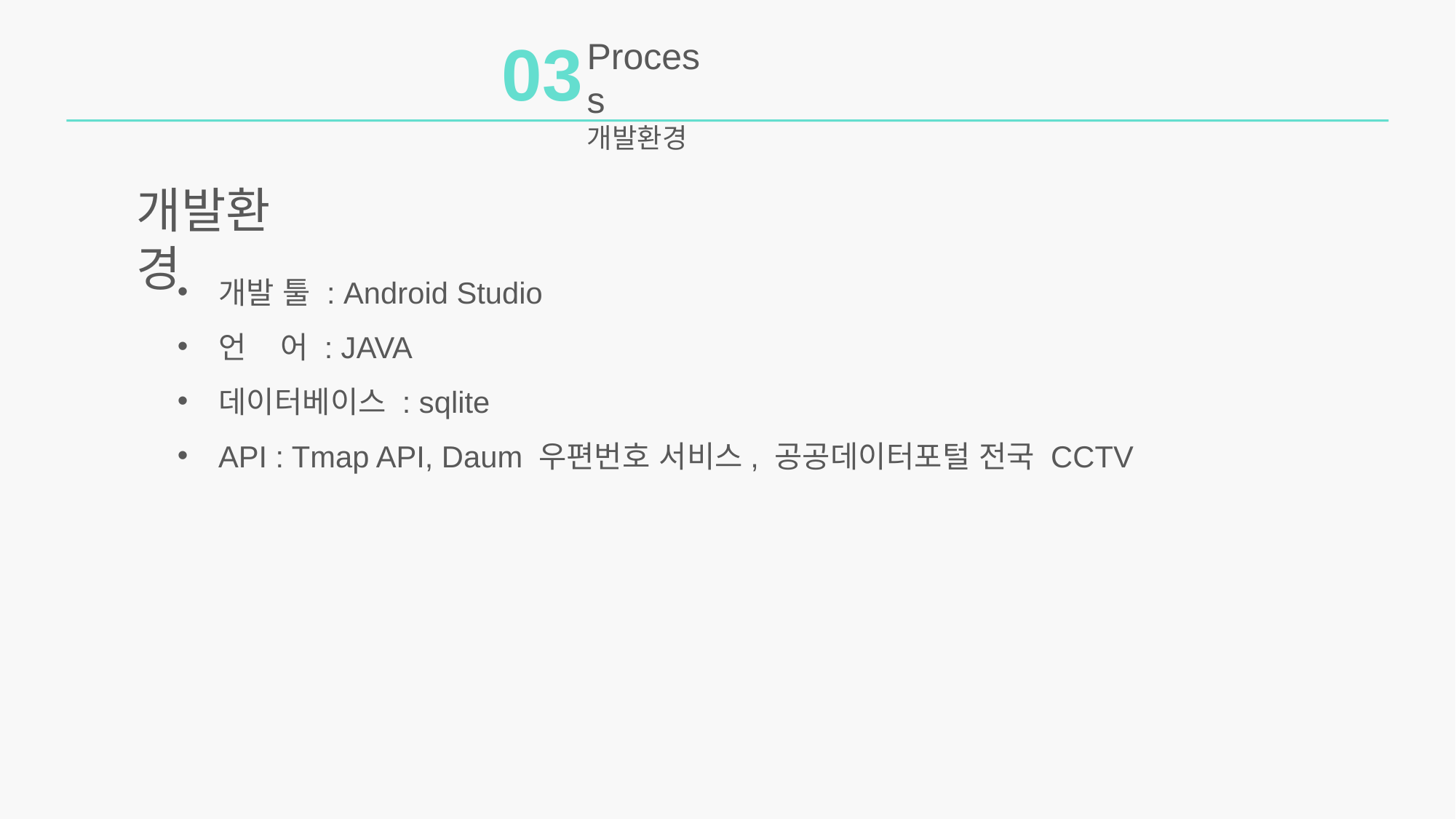

03
Process
개발환경

개발환경
개발 툴 : Android Studio
언    어 : JAVA
데이터베이스 : sqlite
API : Tmap API, Daum 우편번호 서비스, 공공데이터포털 전국 CCTV